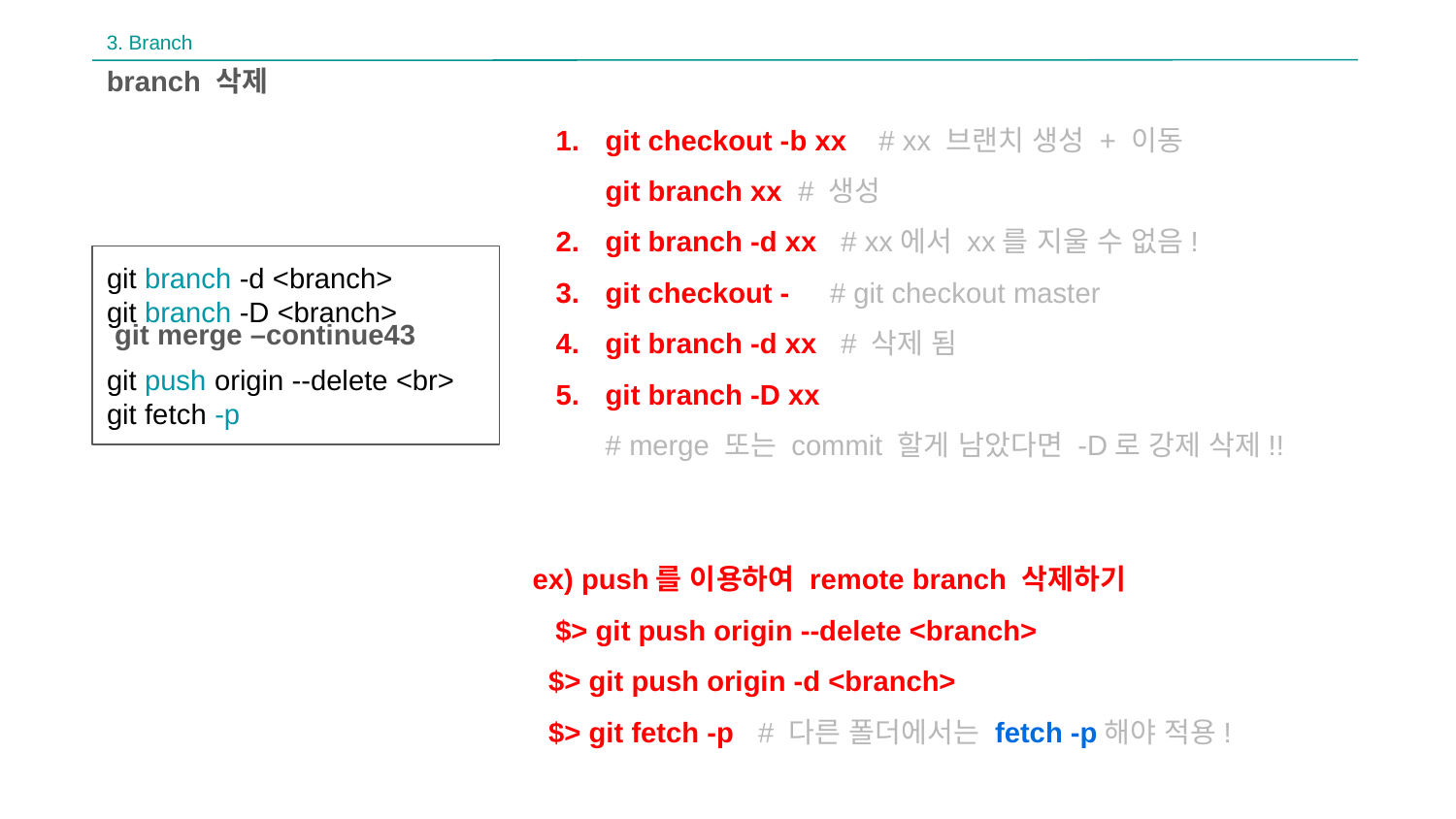

3. Branch
branch 삭제

 git merge –continue43

git checkout -b xx    # xx 브랜치 생성 + 이동
git branch xx  # 생성
git branch -d xx   # xx에서 xx를 지울 수 없음!
git checkout -     # git checkout master
git branch -d xx   # 삭제 됨
git branch -D xx
# merge 또는 commit 할게 남았다면 -D로 강제 삭제!!
ex) push를 이용하여 remote branch 삭제하기
  $> git push origin --delete <branch>
  $> git push origin -d <branch>
  $> git fetch -p   # 다른 폴더에서는 fetch -p해야 적용!
git branch -d <branch>
git branch -D <branch>

git push origin --delete <br>
git fetch -p